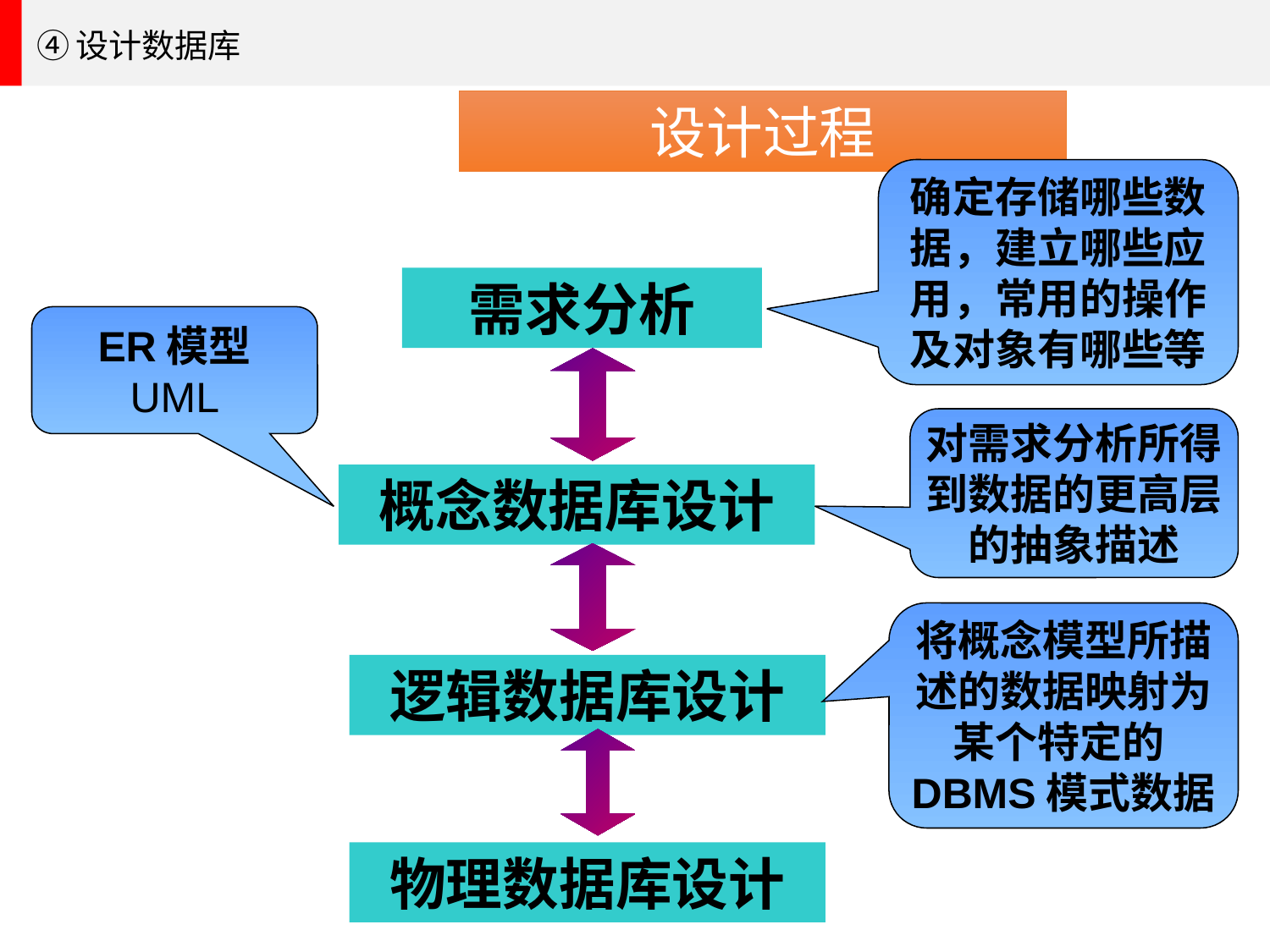

④设计数据库
设计过程
确定存储哪些数据，建立哪些应用，常用的操作及对象有哪些等
需求分析
ER模型
UML

对需求分析所得到数据的更高层的抽象描述
概念数据库设计

将概念模型所描述的数据映射为某个特定的DBMS模式数据
逻辑数据库设计

物理数据库设计